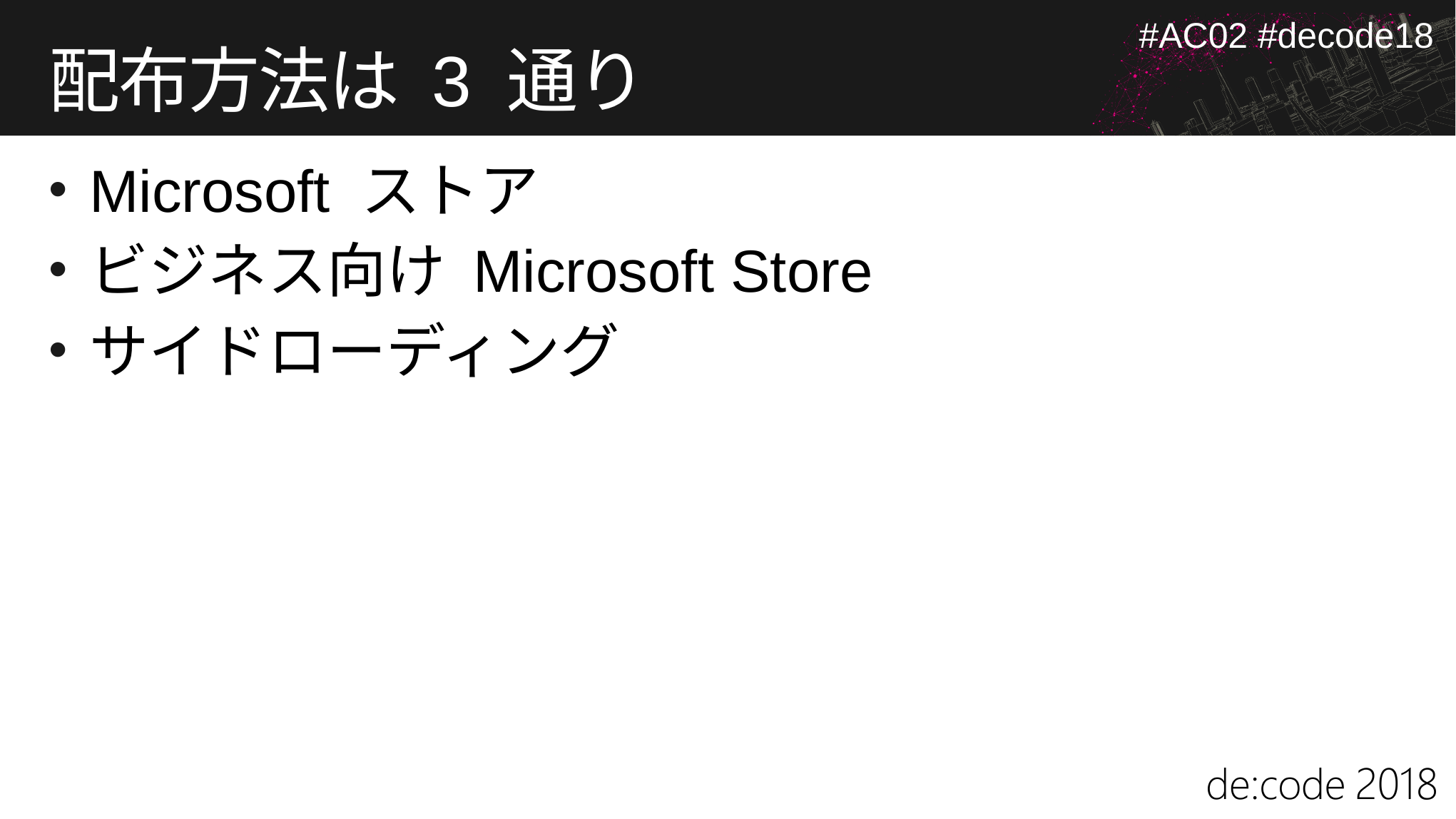

# 配布方法は 3 通り
Microsoft ストア
ビジネス向け Microsoft Store
サイドローディング